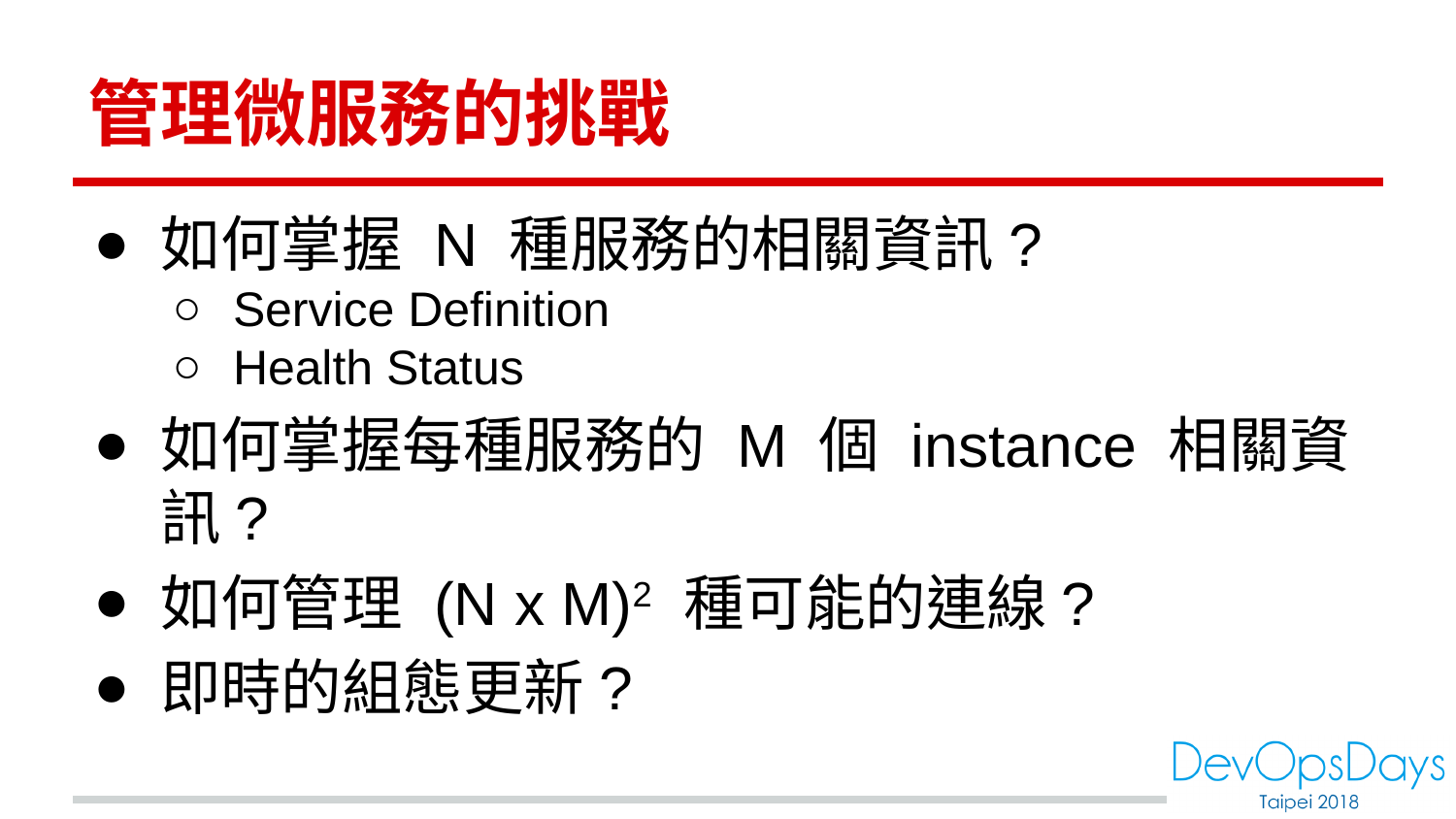

# 管理微服務的挑戰
如何掌握 N 種服務的相關資訊?
Service Definition
Health Status
如何掌握每種服務的 M 個 instance 相關資訊?
如何管理 (N x M)2 種可能的連線?
即時的組態更新?